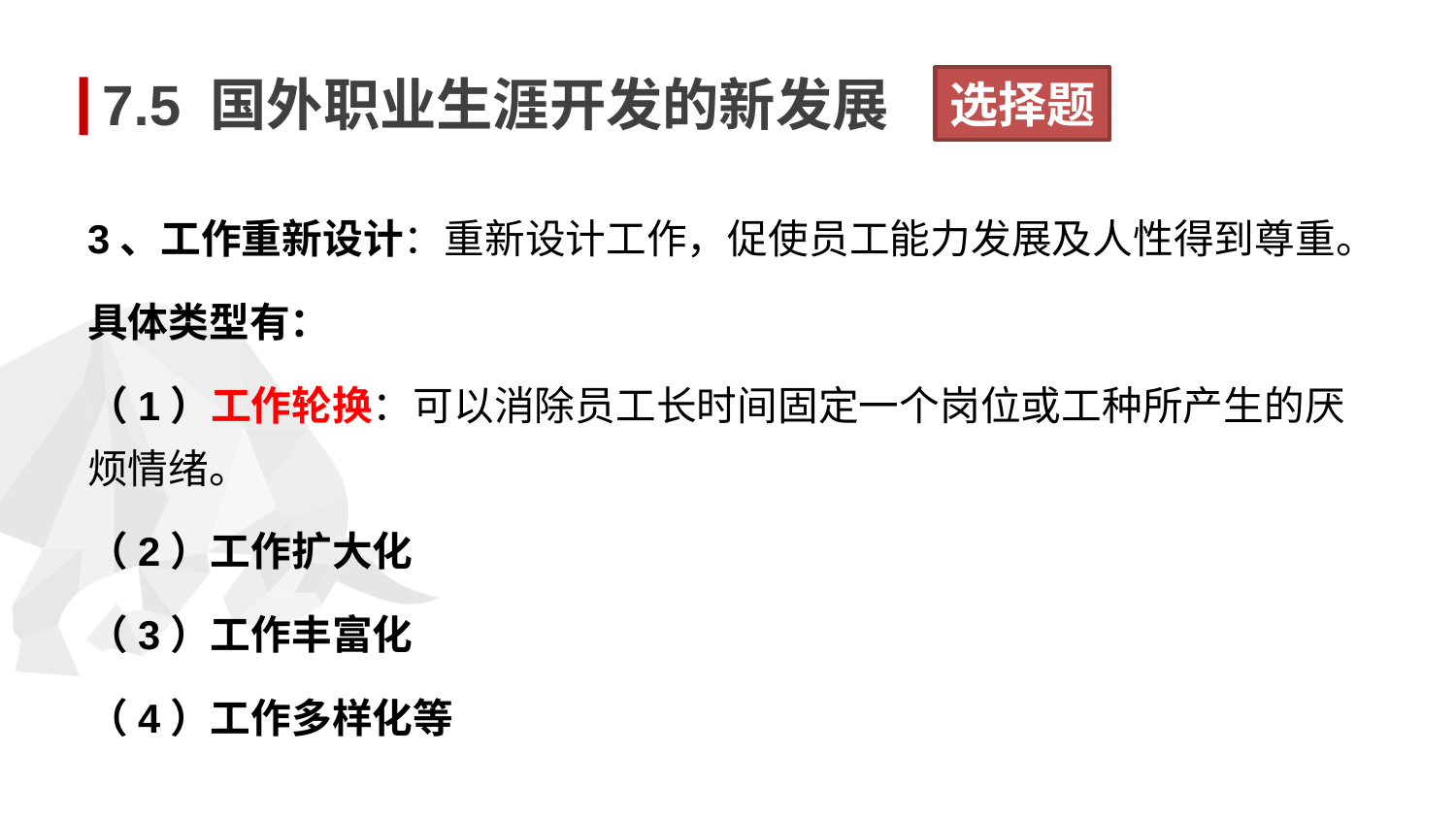

7.5 国外职业生涯开发的新发展
选择题
3、工作重新设计：重新设计工作，促使员工能力发展及人性得到尊重。
具体类型有：
（1）工作轮换：可以消除员工长时间固定一个岗位或工种所产生的厌烦情绪。
（2）工作扩大化
（3）工作丰富化
（4）工作多样化等